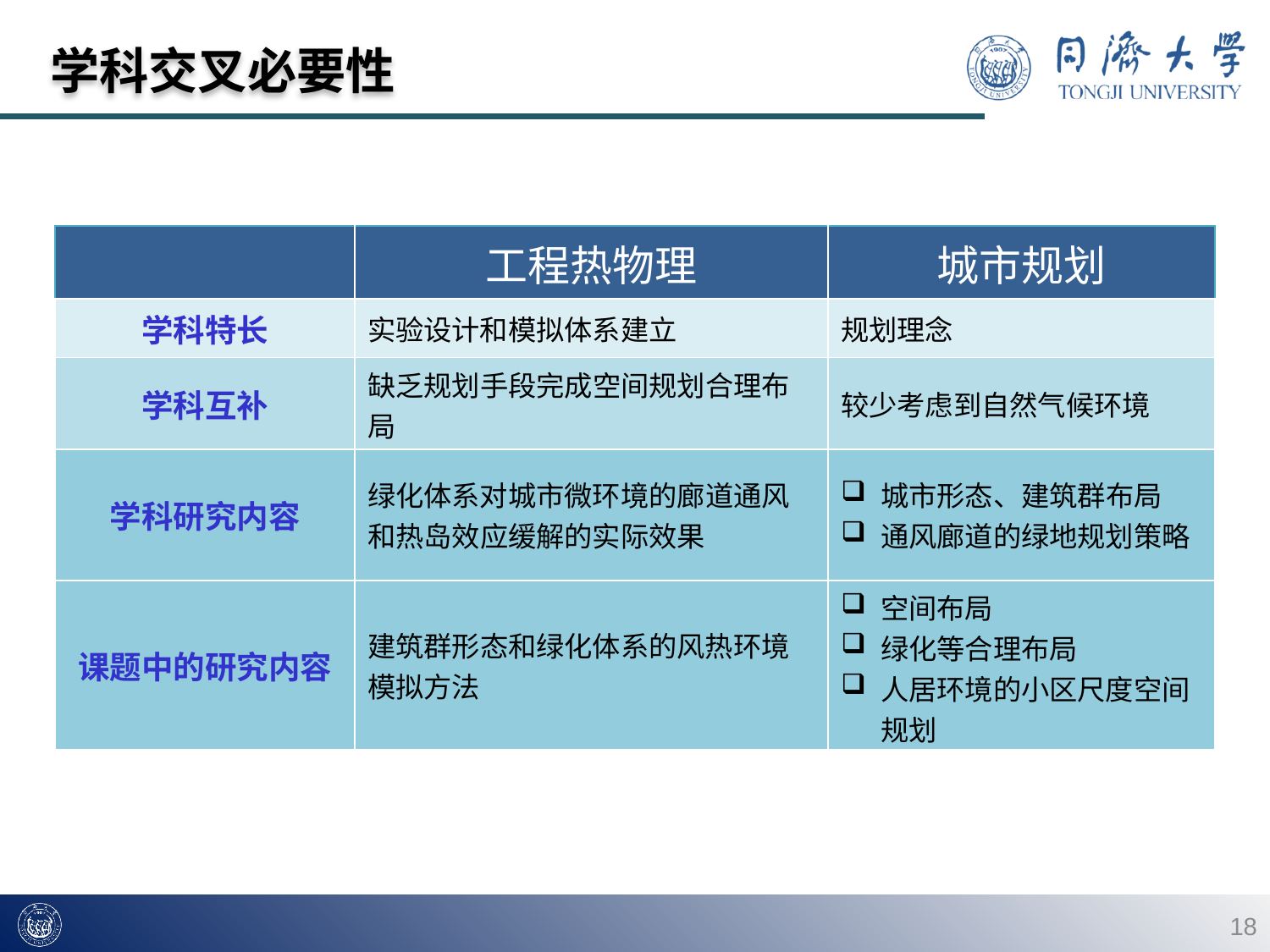

学科交叉必要性
|  | 工程热物理 | 城市规划 |
| --- | --- | --- |
| 学科特长 | 实验设计和模拟体系建立 | 规划理念 |
| 学科互补 | 缺乏规划手段完成空间规划合理布局 | 较少考虑到自然气候环境 |
| 学科研究内容 | 绿化体系对城市微环境的廊道通风和热岛效应缓解的实际效果 | 城市形态、建筑群布局 通风廊道的绿地规划策略 |
| 课题中的研究内容 | 建筑群形态和绿化体系的风热环境模拟方法 | 空间布局 绿化等合理布局 人居环境的小区尺度空间规划 |
18